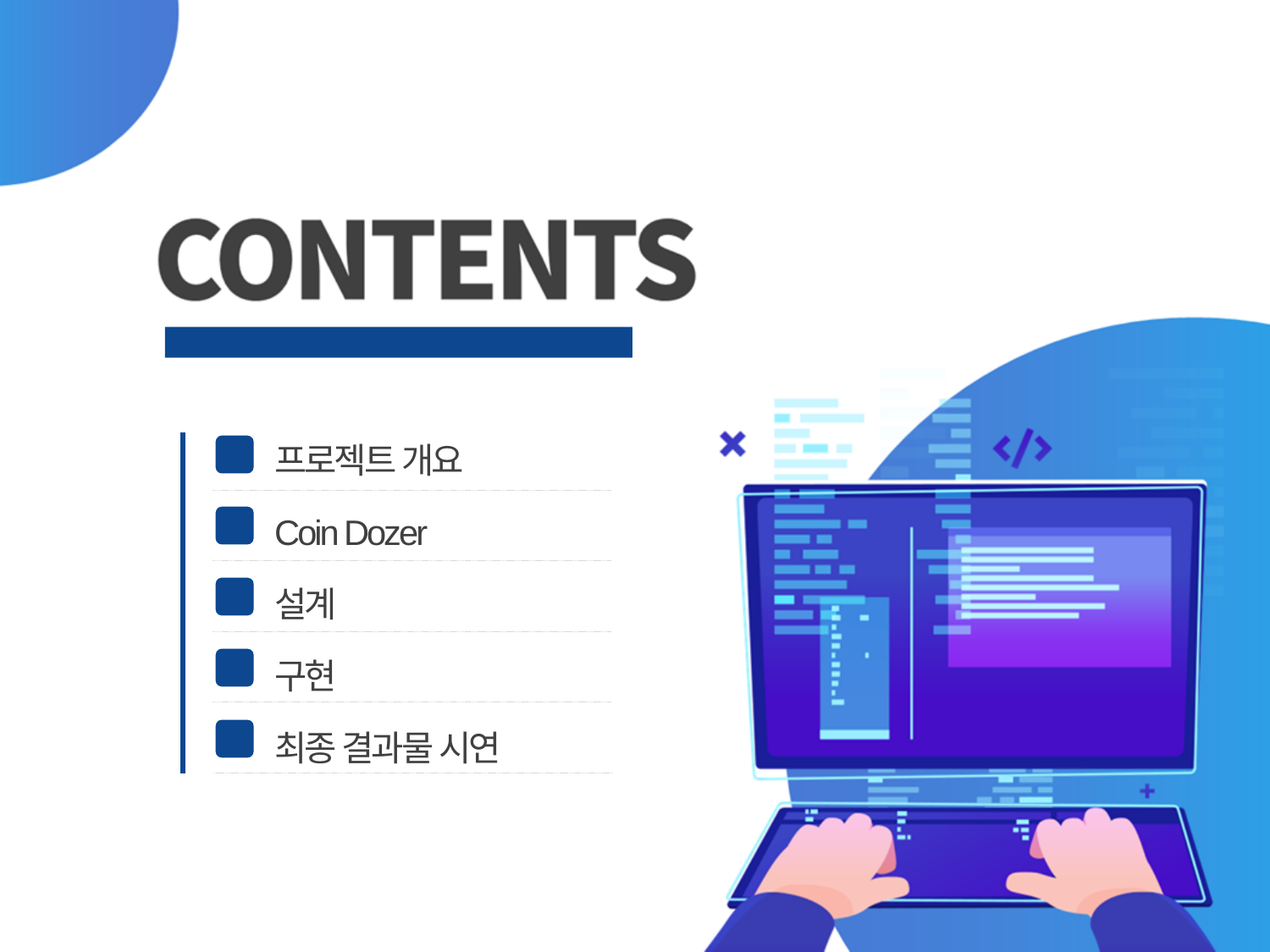

Uniity와 Arduino를 이용한 혼합현실 컨텐츠 제작
프로젝트 개요
Coin Dozer
설계
구현
최종 결과물 시연
01
02
03
04
05